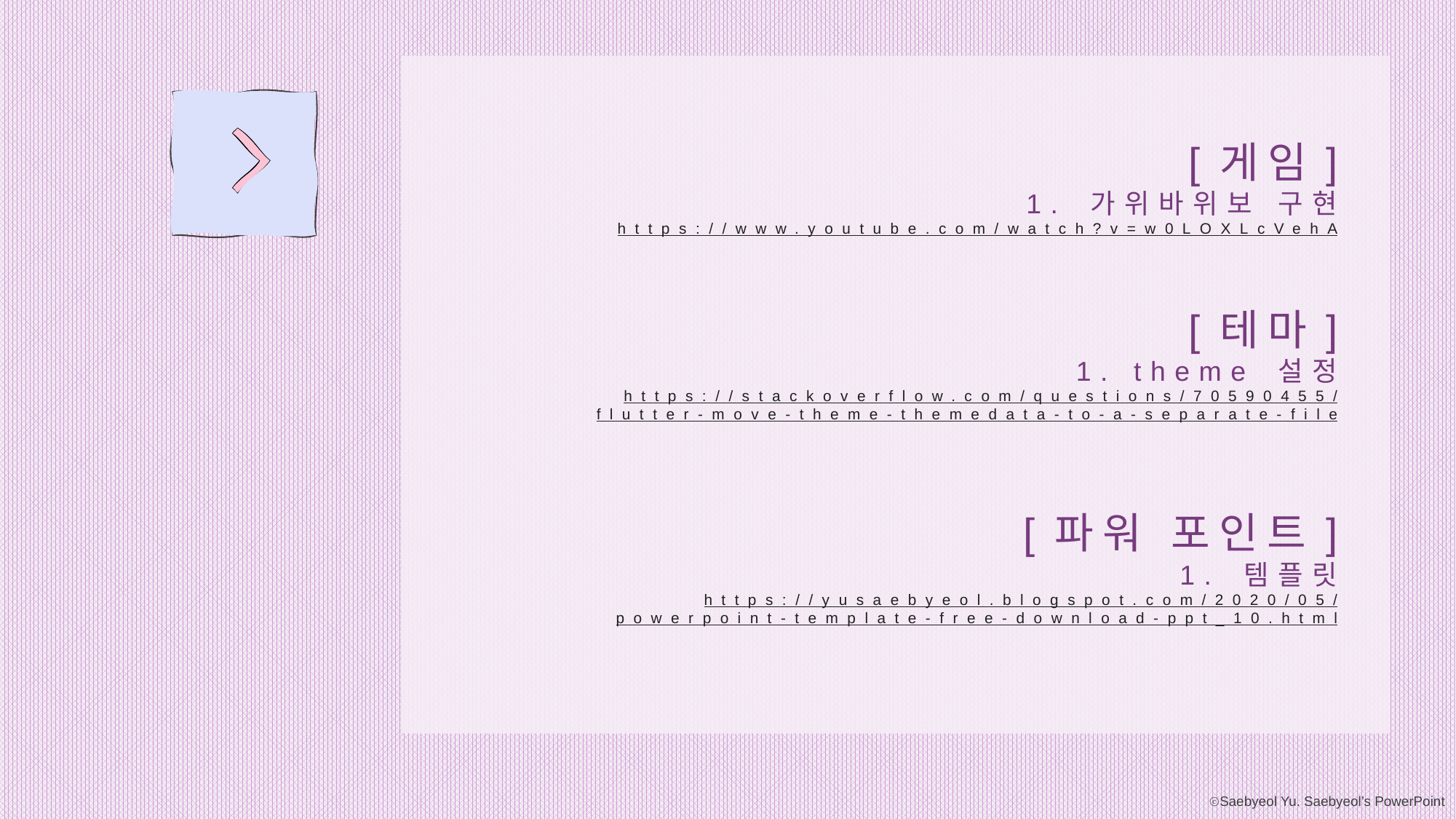

[게임]
1. 가위바위보 구현
https://www.youtube.com/watch?v=w0LOXLcVehA

[테마]
1. theme 설정
https://stackoverflow.com/questions/70590455/
flutter-move-theme-themedata-to-a-separate-file

[파워 포인트]
1. 템플릿
https://yusaebyeol.blogspot.com/2020/05/
powerpoint-template-free-download-ppt_10.html